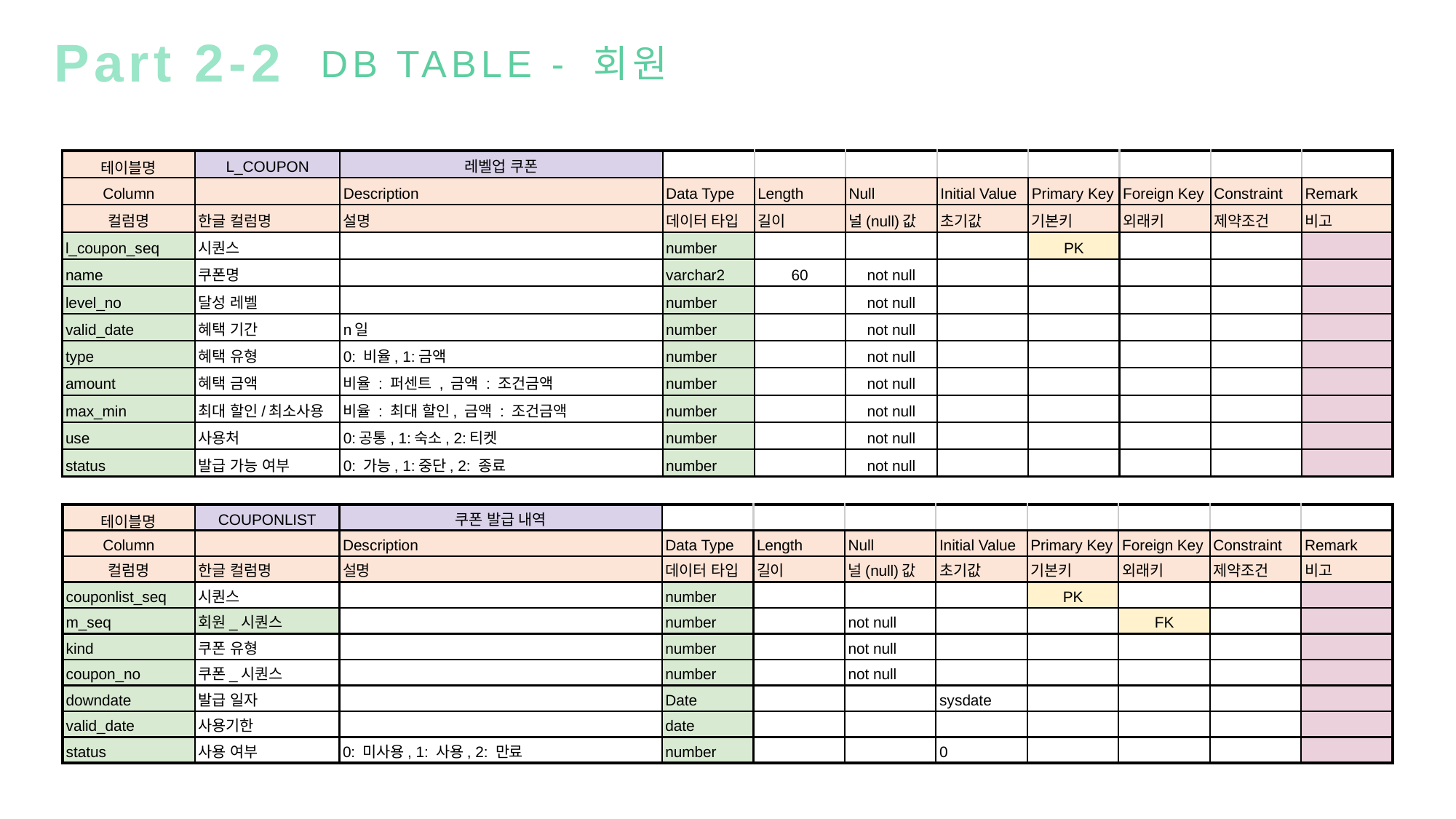

Part 2-2
DB TABLE - 회원
| 테이블명 | L\_COUPON | 레벨업 쿠폰 |  |  |  |  |  |  |  |  |
| --- | --- | --- | --- | --- | --- | --- | --- | --- | --- | --- |
| Column |  | Description | Data Type | Length | Null | Initial Value | Primary Key | Foreign Key | Constraint | Remark |
| 컬럼명 | 한글 컬럼명 | 설명 | 데이터 타입 | 길이 | 널(null)값 | 초기값 | 기본키 | 외래키 | 제약조건 | 비고 |
| l\_coupon\_seq | 시퀀스 |  | number |  |  |  | PK |  |  |  |
| name | 쿠폰명 |  | varchar2 | 60 | not null |  |  |  |  |  |
| level\_no | 달성 레벨 |  | number |  | not null |  |  |  |  |  |
| valid\_date | 혜택 기간 | n일 | number |  | not null |  |  |  |  |  |
| type | 혜택 유형 | 0: 비율, 1:금액 | number |  | not null |  |  |  |  |  |
| amount | 혜택 금액 | 비율 : 퍼센트 , 금액 : 조건금액 | number |  | not null |  |  |  |  |  |
| max\_min | 최대 할인/최소사용 | 비율 : 최대 할인, 금액 : 조건금액 | number |  | not null |  |  |  |  |  |
| use | 사용처 | 0:공통, 1:숙소, 2:티켓 | number |  | not null |  |  |  |  |  |
| status | 발급 가능 여부 | 0: 가능, 1:중단, 2: 종료 | number |  | not null |  |  |  |  |  |
| 테이블명 | COUPONLIST | 쿠폰 발급 내역 |  |  |  |  |  |  |  |  |
| --- | --- | --- | --- | --- | --- | --- | --- | --- | --- | --- |
| Column |  | Description | Data Type | Length | Null | Initial Value | Primary Key | Foreign Key | Constraint | Remark |
| 컬럼명 | 한글 컬럼명 | 설명 | 데이터 타입 | 길이 | 널(null)값 | 초기값 | 기본키 | 외래키 | 제약조건 | 비고 |
| couponlist\_seq | 시퀀스 |  | number |  |  |  | PK |  |  |  |
| m\_seq | 회원\_시퀀스 |  | number |  | not null |  |  | FK |  |  |
| kind | 쿠폰 유형 |  | number |  | not null |  |  |  |  |  |
| coupon\_no | 쿠폰\_시퀀스 |  | number |  | not null |  |  |  |  |  |
| downdate | 발급 일자 |  | Date |  |  | sysdate |  |  |  |  |
| valid\_date | 사용기한 |  | date |  |  |  |  |  |  |  |
| status | 사용 여부 | 0: 미사용, 1: 사용, 2: 만료 | number |  |  | 0 |  |  |  |  |